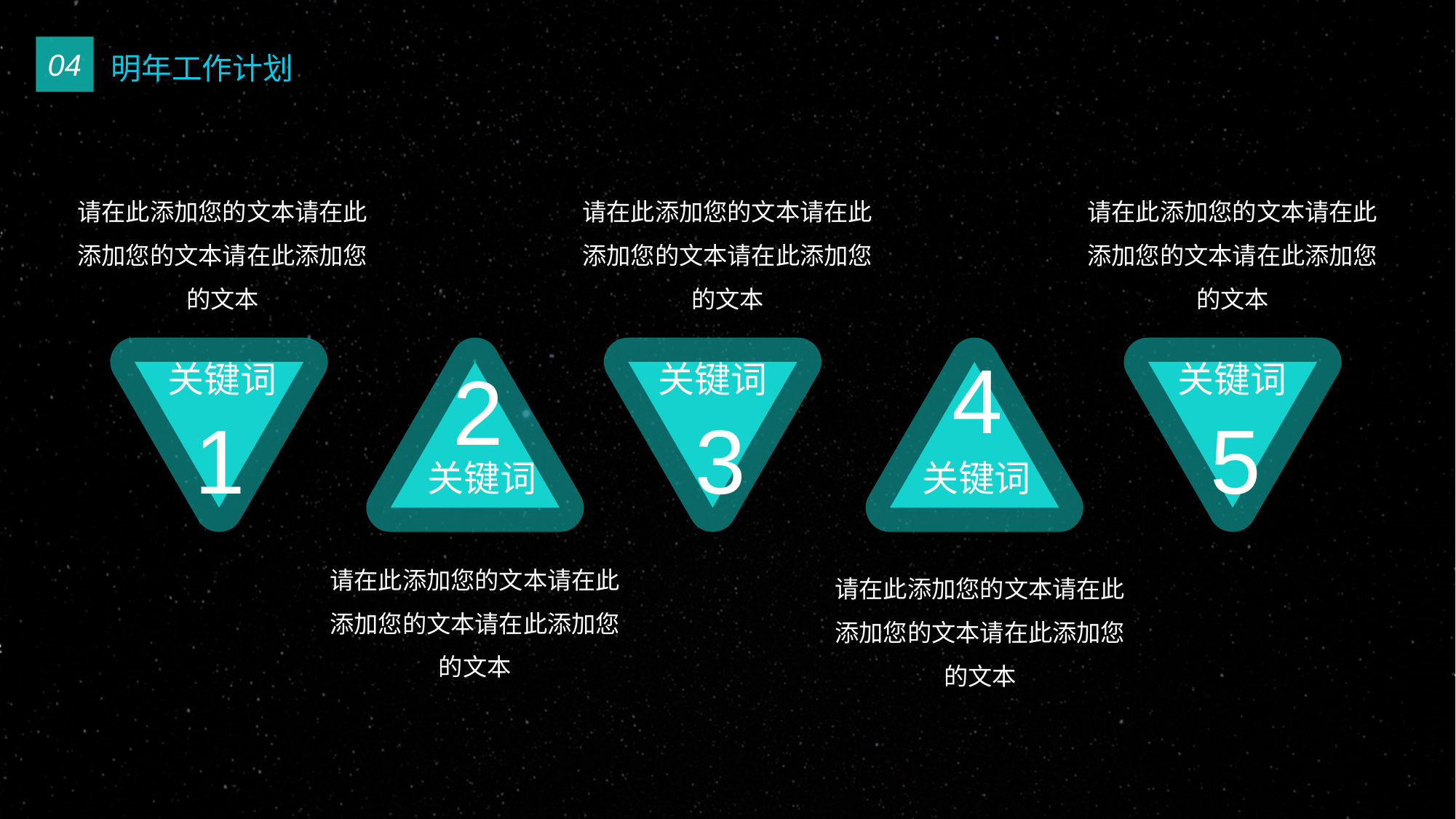

04
明年工作计划
请在此添加您的文本请在此添加您的文本请在此添加您的文本
关键词

1
请在此添加您的文本请在此添加您的文本请在此添加您的文本
关键词

3
请在此添加您的文本请在此添加您的文本请在此添加您的文本
关键词

5
4

关键词
请在此添加您的文本请在此添加您的文本请在此添加您的文本
2

关键词
请在此添加您的文本请在此添加您的文本请在此添加您的文本